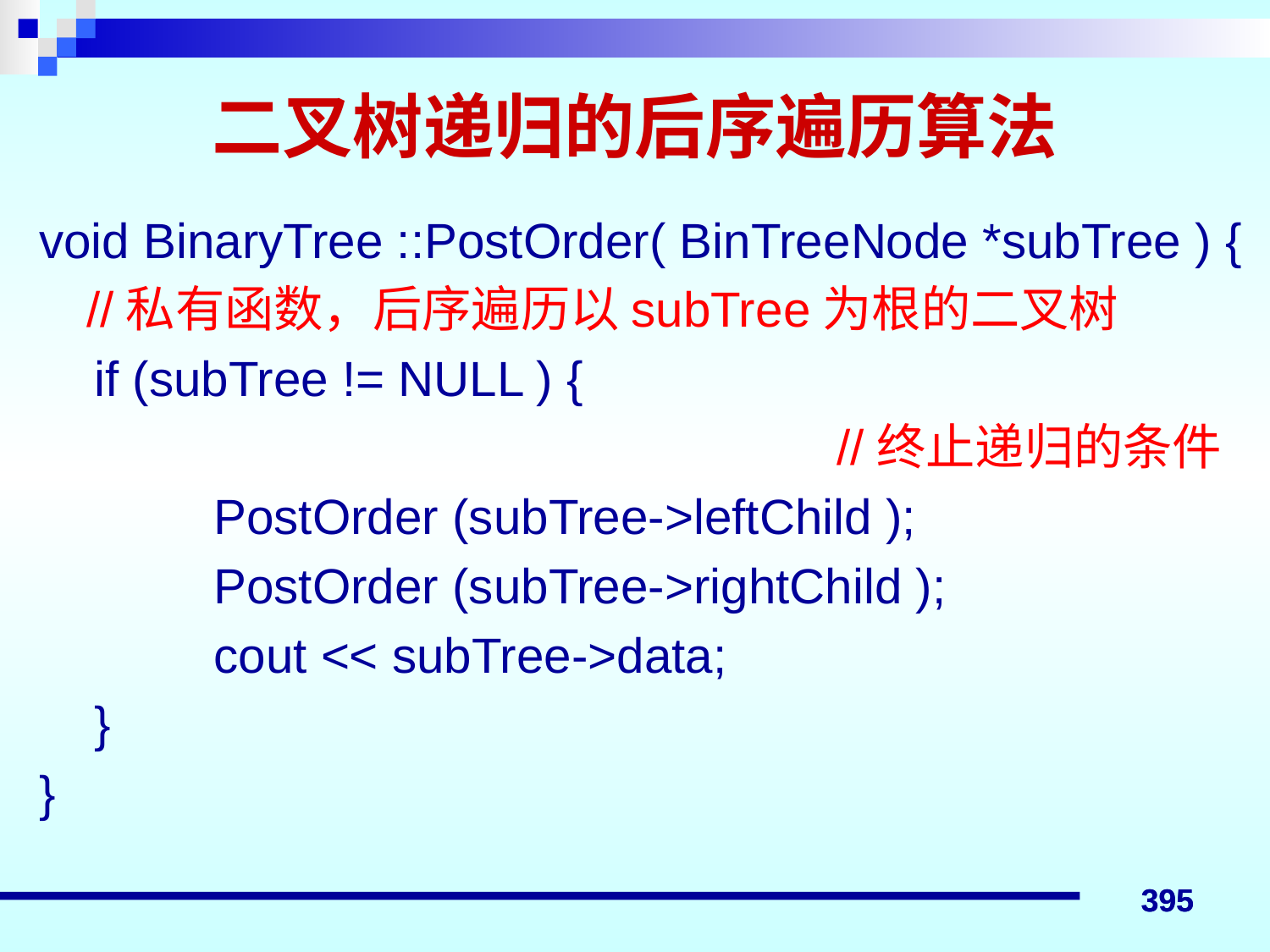

# 二叉树递归的后序遍历算法
void BinaryTree ::PostOrder( BinTreeNode *subTree ) {
	//私有函数，后序遍历以subTree为根的二叉树
    if (subTree != NULL ) {
                                                          //终止递归的条件
		PostOrder (subTree->leftChild );
		PostOrder (subTree->rightChild );
		cout << subTree->data;
    }
}
395
395